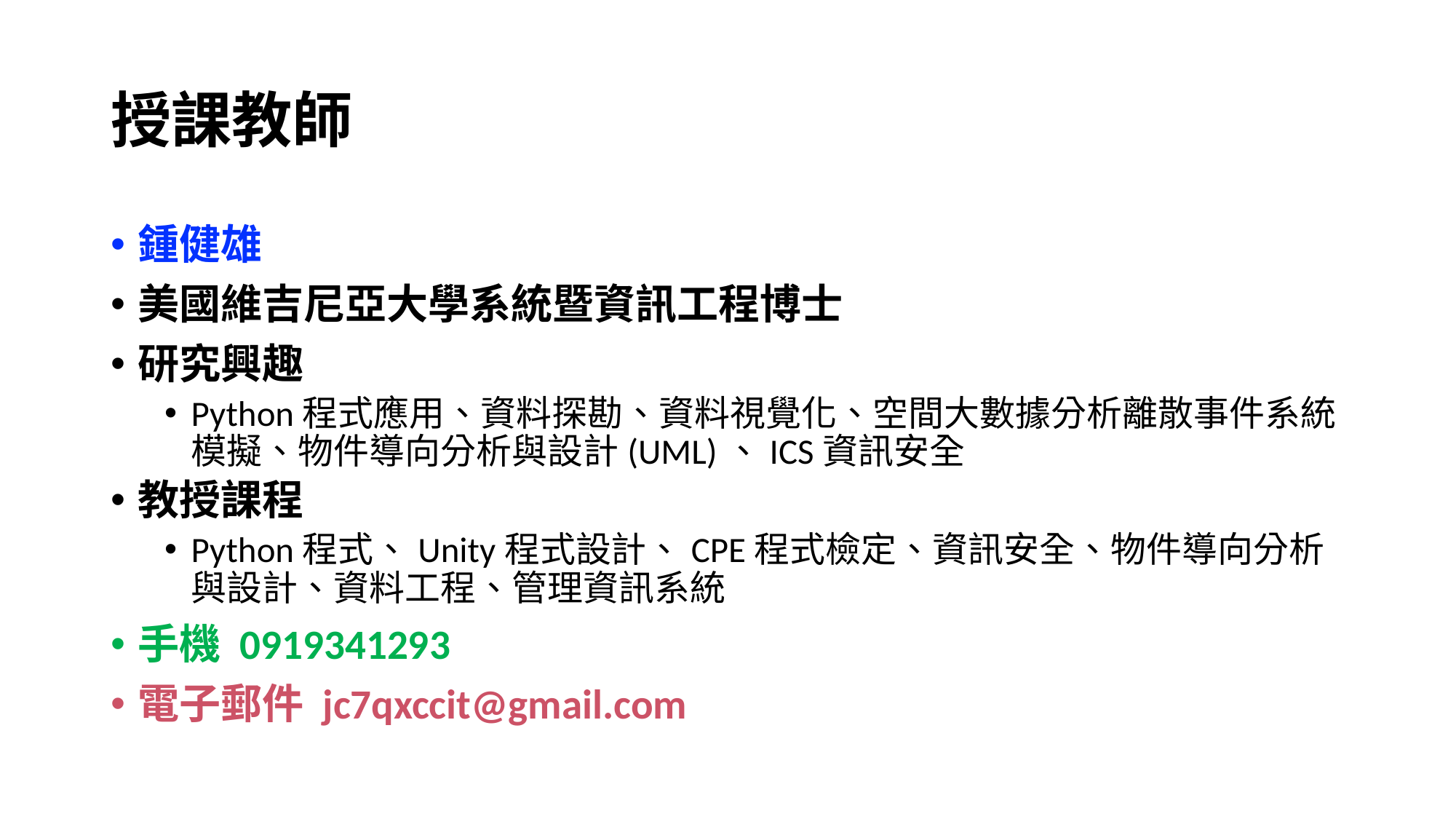

# 授課教師
鍾健雄
美國維吉尼亞大學系統暨資訊工程博士
研究興趣
Python程式應用、資料探勘、資料視覺化、空間大數據分析離散事件系統模擬、物件導向分析與設計(UML)、ICS資訊安全
教授課程
Python程式、Unity程式設計、CPE程式檢定、資訊安全、物件導向分析與設計、資料工程、管理資訊系統
手機 0919341293
電子郵件 jc7qxccit@gmail.com